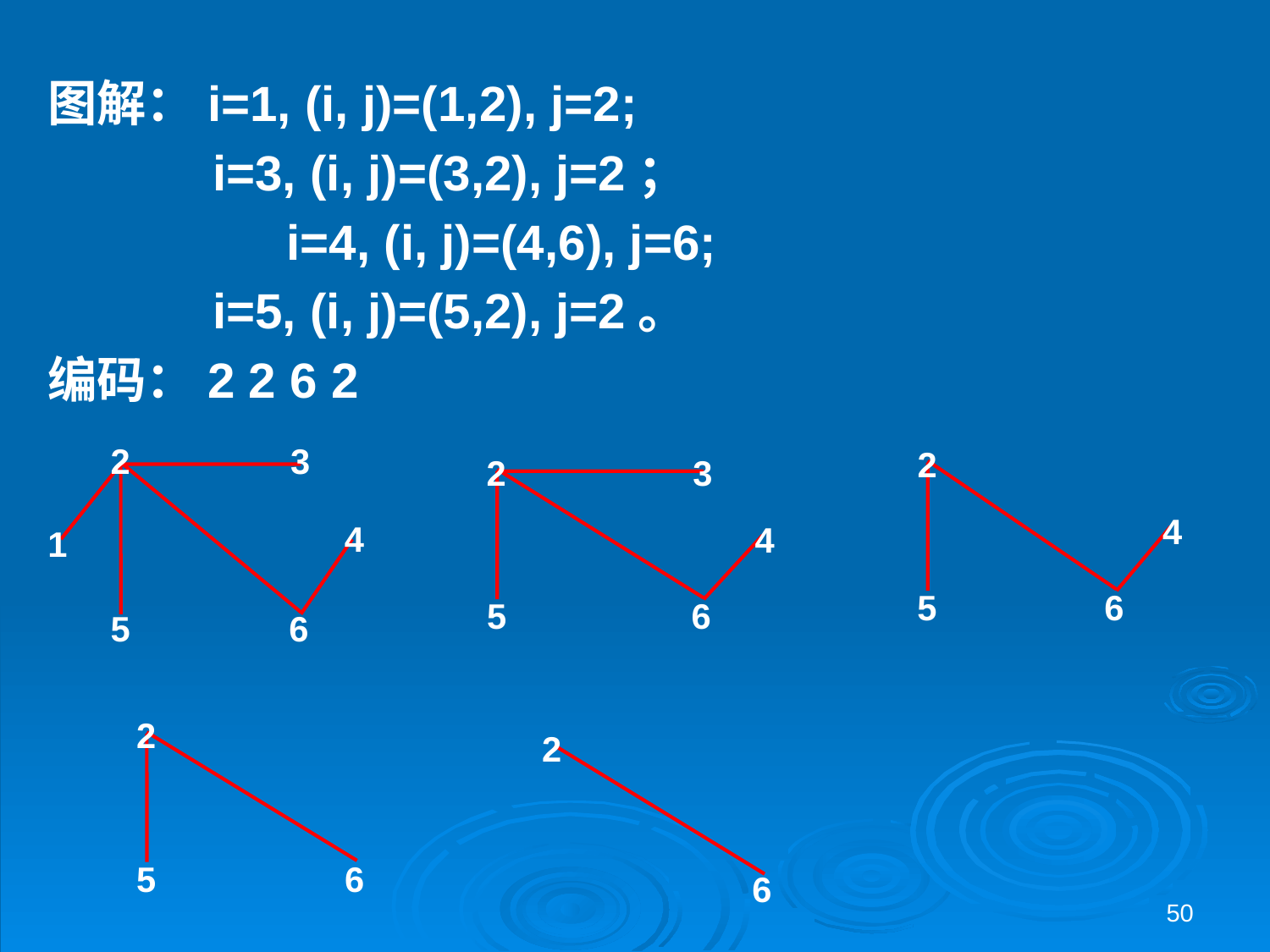

图解：i=1, (i, j)=(1,2), j=2;
            i=3, (i, j)=(3,2), j=2；
		  i=4, (i, j)=(4,6), j=6;
            i=5, (i, j)=(5,2), j=2。
编码：2 2 6 2

2
3

4
1

5
6
2

4

5
6
2
3

4

5
6
2

5
6
2

6
50